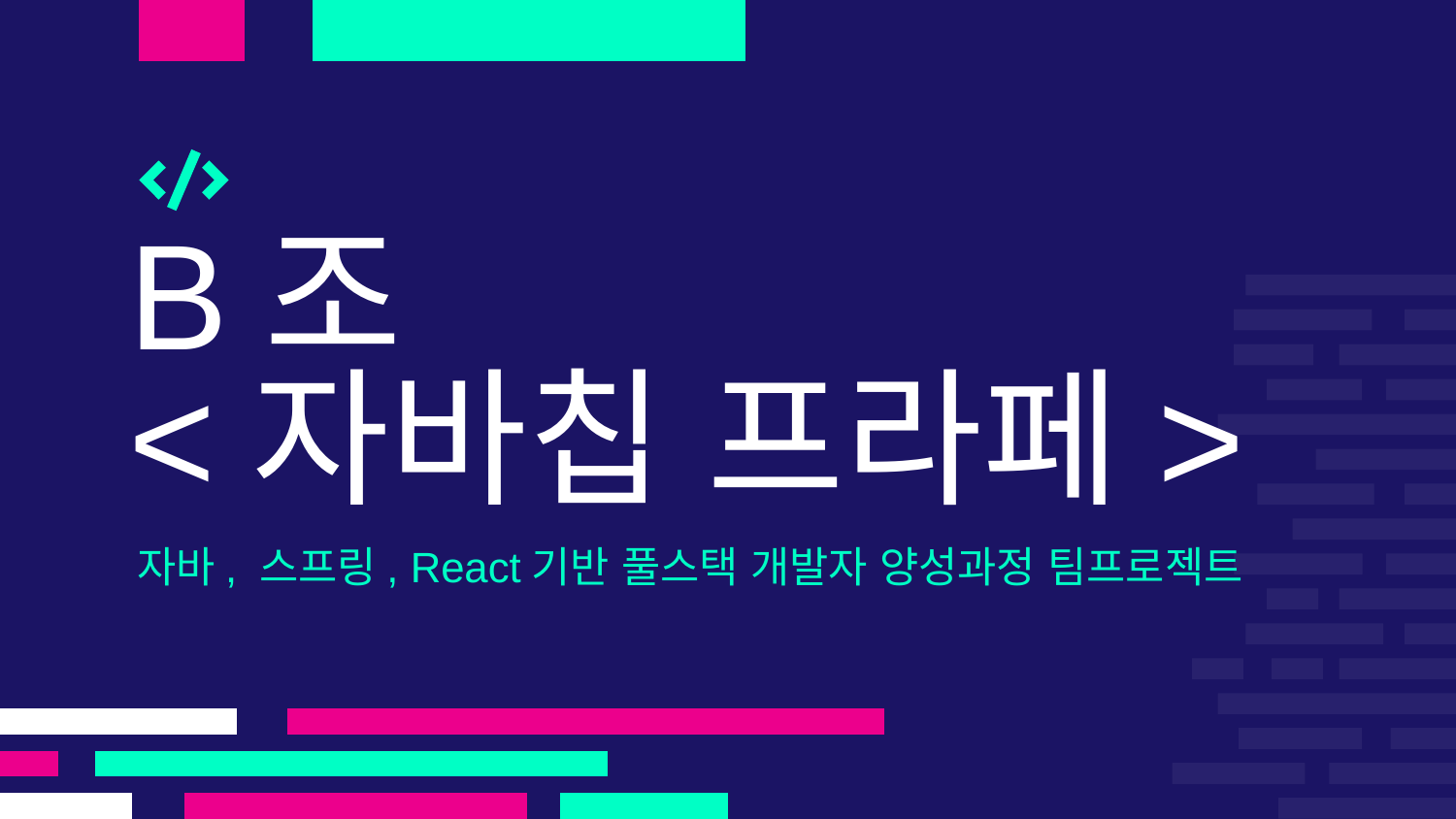

# B조 <자바칩 프라페>
자바, 스프링, React기반 풀스택 개발자 양성과정 팀프로젝트